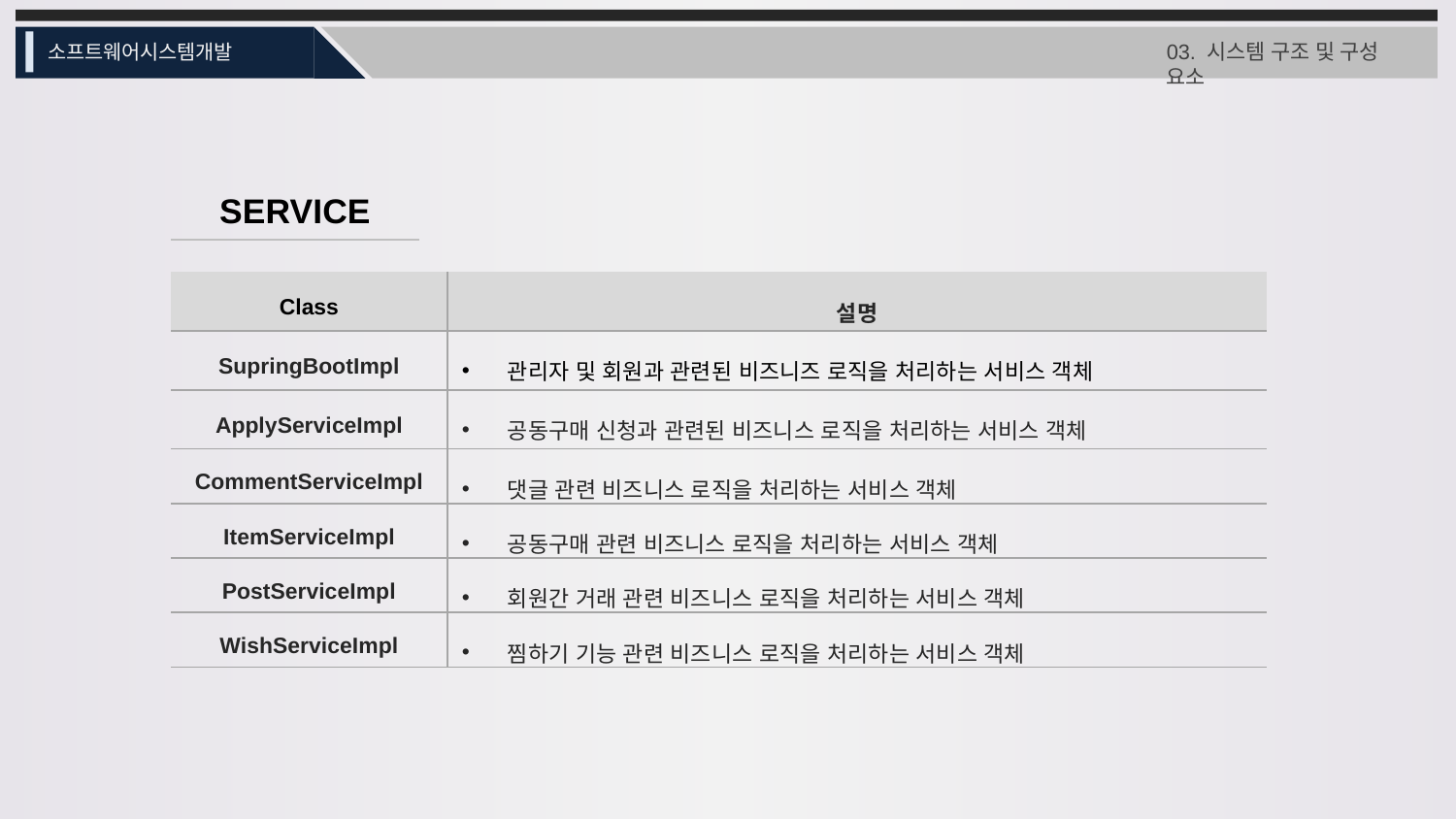

03. 시스템 구조 및 구성 요소
소프트웨어시스템개발
SERVICE
| Class | 설명 |
| --- | --- |
| SupringBootImpl | 관리자 및 회원과 관련된 비즈니즈 로직을 처리하는 서비스 객체 |
| ApplyServiceImpl | 공동구매 신청과 관련된 비즈니스 로직을 처리하는 서비스 객체 |
| CommentServiceImpl | 댓글 관련 비즈니스 로직을 처리하는 서비스 객체 |
| ItemServiceImpl | 공동구매 관련 비즈니스 로직을 처리하는 서비스 객체 |
| PostServiceImpl | 회원간 거래 관련 비즈니스 로직을 처리하는 서비스 객체 |
| WishServiceImpl | 찜하기 기능 관련 비즈니스 로직을 처리하는 서비스 객체 |